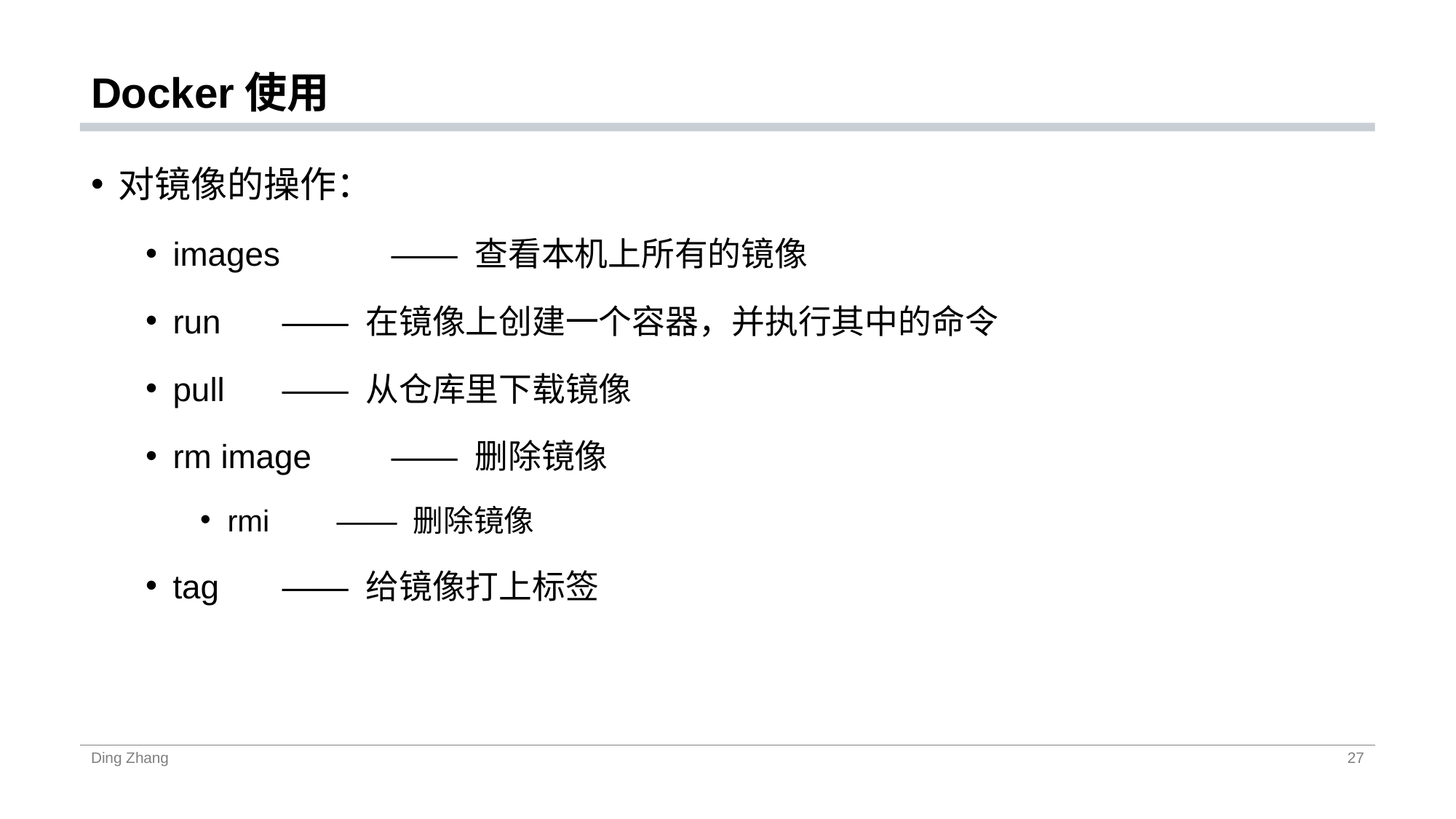

# Docker使用
对镜像的操作：
images 	—— 查看本机上所有的镜像
run 	—— 在镜像上创建一个容器，并执行其中的命令
pull	—— 从仓库里下载镜像
rm image	—— 删除镜像
rmi	—— 删除镜像
tag	—— 给镜像打上标签

Ding Zhang
27